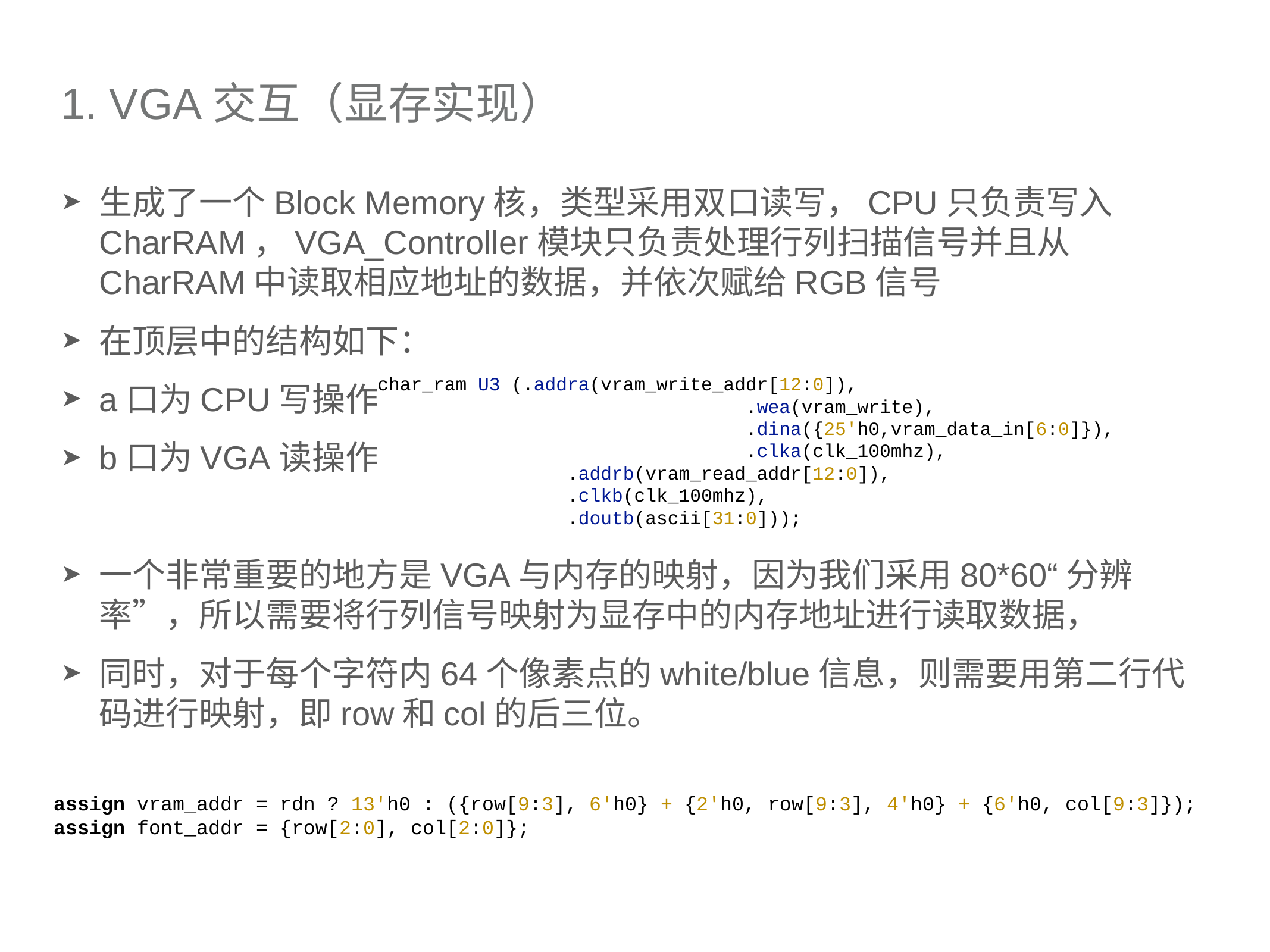

# 1. VGA交互（显存实现）

生成了一个Block Memory核，类型采用双口读写，CPU只负责写入CharRAM，VGA_Controller模块只负责处理行列扫描信号并且从CharRAM中读取相应地址的数据，并依次赋给RGB信号
在顶层中的结构如下：
a口为CPU写操作
b口为VGA读操作

一个非常重要的地方是VGA与内存的映射，因为我们采用80*60“分辨率”，所以需要将行列信号映射为显存中的内存地址进行读取数据，
同时，对于每个字符内64个像素点的white/blue信息，则需要用第二行代码进行映射，即row和col的后三位。
char_ram U3 (.addra(vram_write_addr[12:0]),
				 .wea(vram_write),
				 .dina({25'h0,vram_data_in[6:0]}),
				 .clka(clk_100mhz),
                 .addrb(vram_read_addr[12:0]),
                 .clkb(clk_100mhz),
                 .doutb(ascii[31:0]));
assign vram_addr = rdn ? 13'h0 : ({row[9:3], 6'h0} + {2'h0, row[9:3], 4'h0} + {6'h0, col[9:3]});
assign font_addr = {row[2:0], col[2:0]};